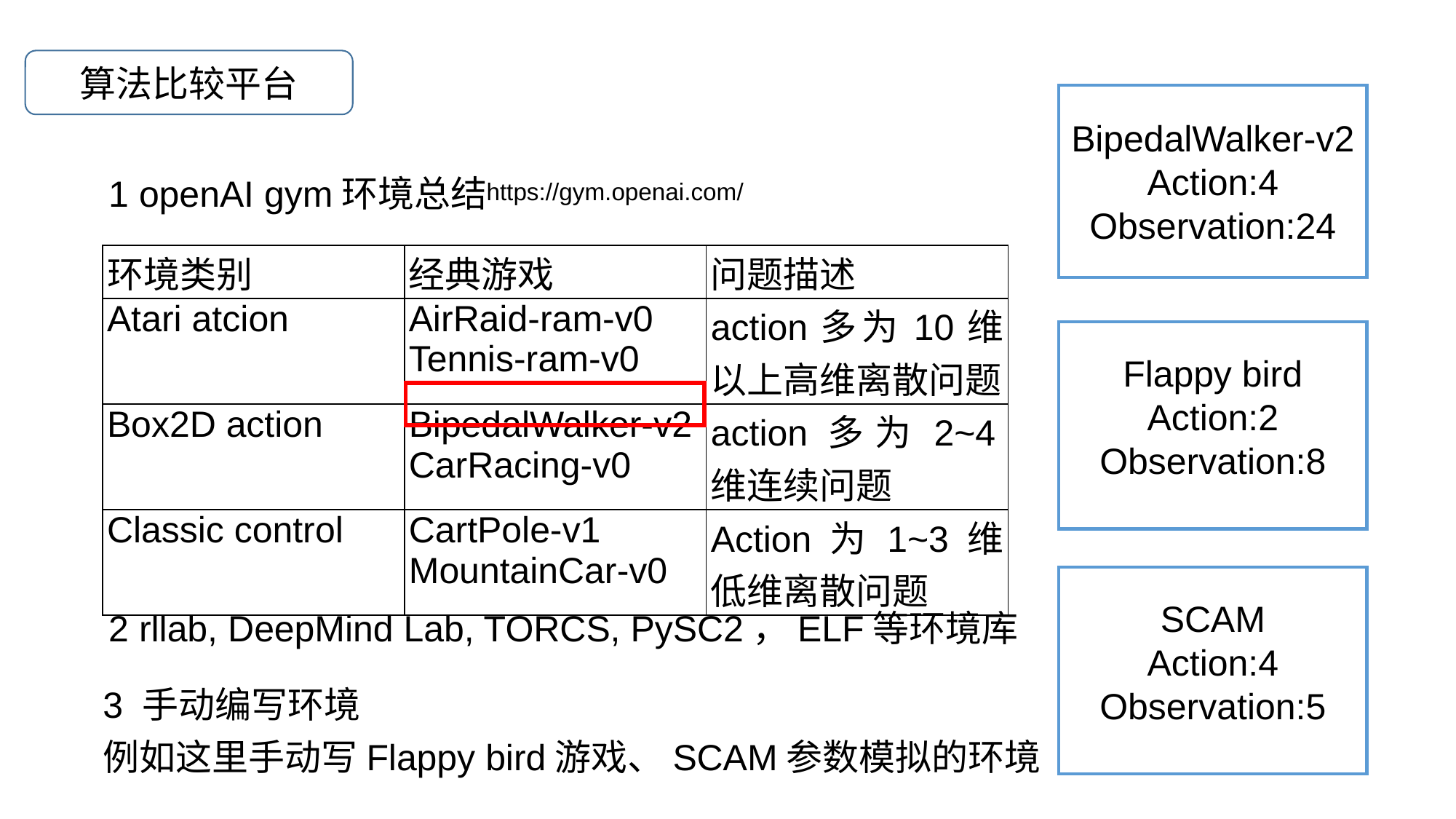

算法比较平台
BipedalWalker-v2
Action:4
Observation:24
1 openAI gym环境总结

https://gym.openai.com/
| 环境类别 | 经典游戏 | 问题描述 |
| --- | --- | --- |
| Atari atcion | AirRaid-ram-v0 Tennis-ram-v0 | action多为10维以上高维离散问题 |
| Box2D action | BipedalWalker-v2 CarRacing-v0 | action多为2~4维连续问题 |
| Classic control | CartPole-v1 MountainCar-v0 | Action为1~3维低维离散问题 |
Flappy bird
Action:2
Observation:8

SCAM
Action:4
Observation:5

2 rllab, DeepMind Lab, TORCS, PySC2，ELF等环境库

3 手动编写环境
例如这里手动写Flappy bird游戏、SCAM参数模拟的环境